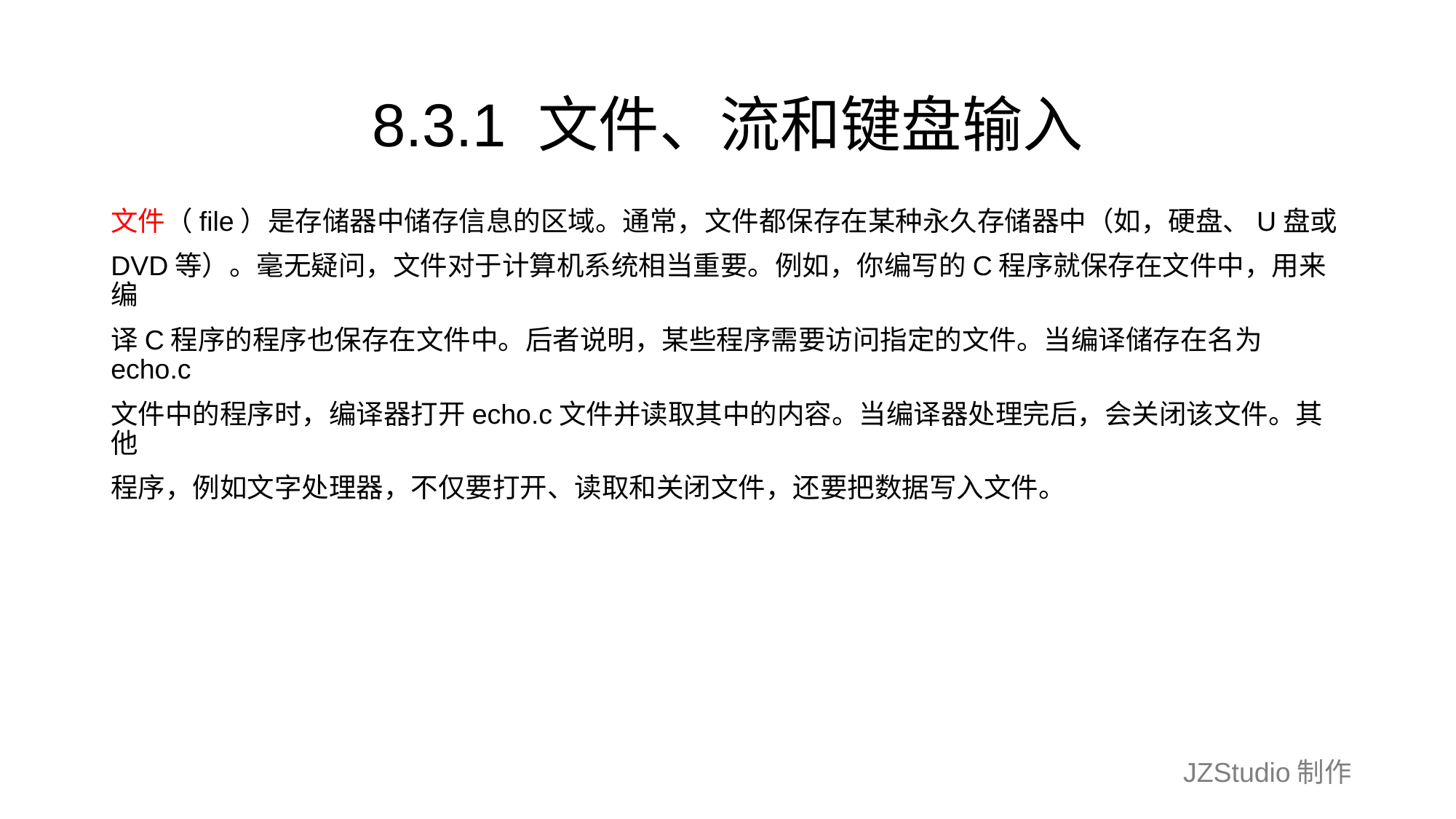

# 8.3.1 文件、流和键盘输入
文件（file）是存储器中储存信息的区域。通常，文件都保存在某种永久存储器中（如，硬盘、U盘或
DVD等）。毫无疑问，文件对于计算机系统相当重要。例如，你编写的C程序就保存在文件中，用来编
译C程序的程序也保存在文件中。后者说明，某些程序需要访问指定的文件。当编译储存在名为 echo.c
文件中的程序时，编译器打开echo.c文件并读取其中的内容。当编译器处理完后，会关闭该文件。其他
程序，例如文字处理器，不仅要打开、读取和关闭文件，还要把数据写入文件。